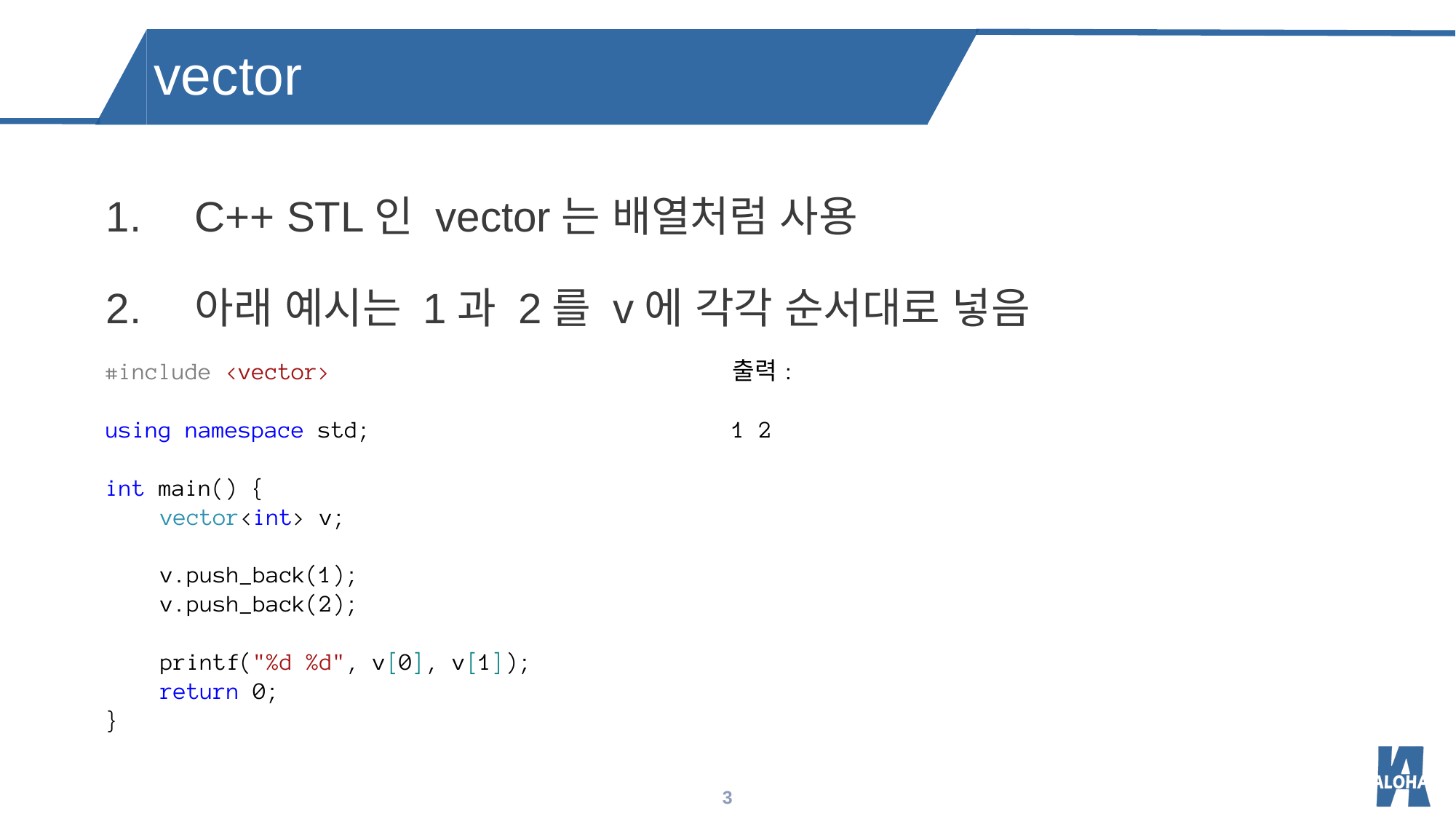

vector
C++ STL인 vector는 배열처럼 사용
아래 예시는 1과 2를 v에 각각 순서대로 넣음
#include <vector>

using namespace std;

int main() {
vector<int> v;

v.push_back(1);
v.push_back(2);

printf("%d %d", v[0], v[1]);
return 0;
}
출력:

1 2
3